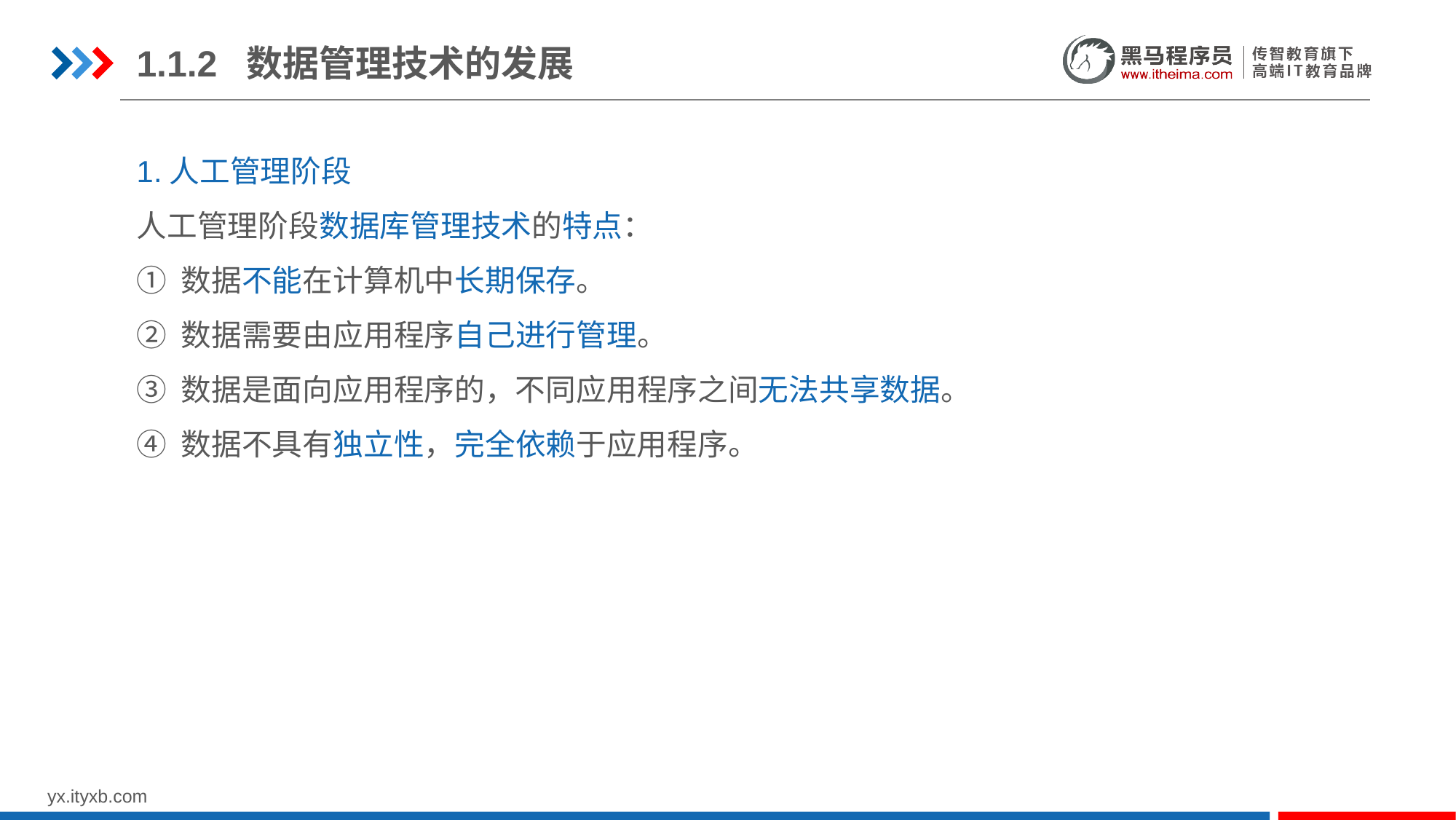

1.1.2  数据管理技术的发展
1.人工管理阶段
人工管理阶段数据库管理技术的特点：
① 数据不能在计算机中长期保存。
② 数据需要由应用程序自己进行管理。
③ 数据是面向应用程序的，不同应用程序之间无法共享数据。
④ 数据不具有独立性，完全依赖于应用程序。